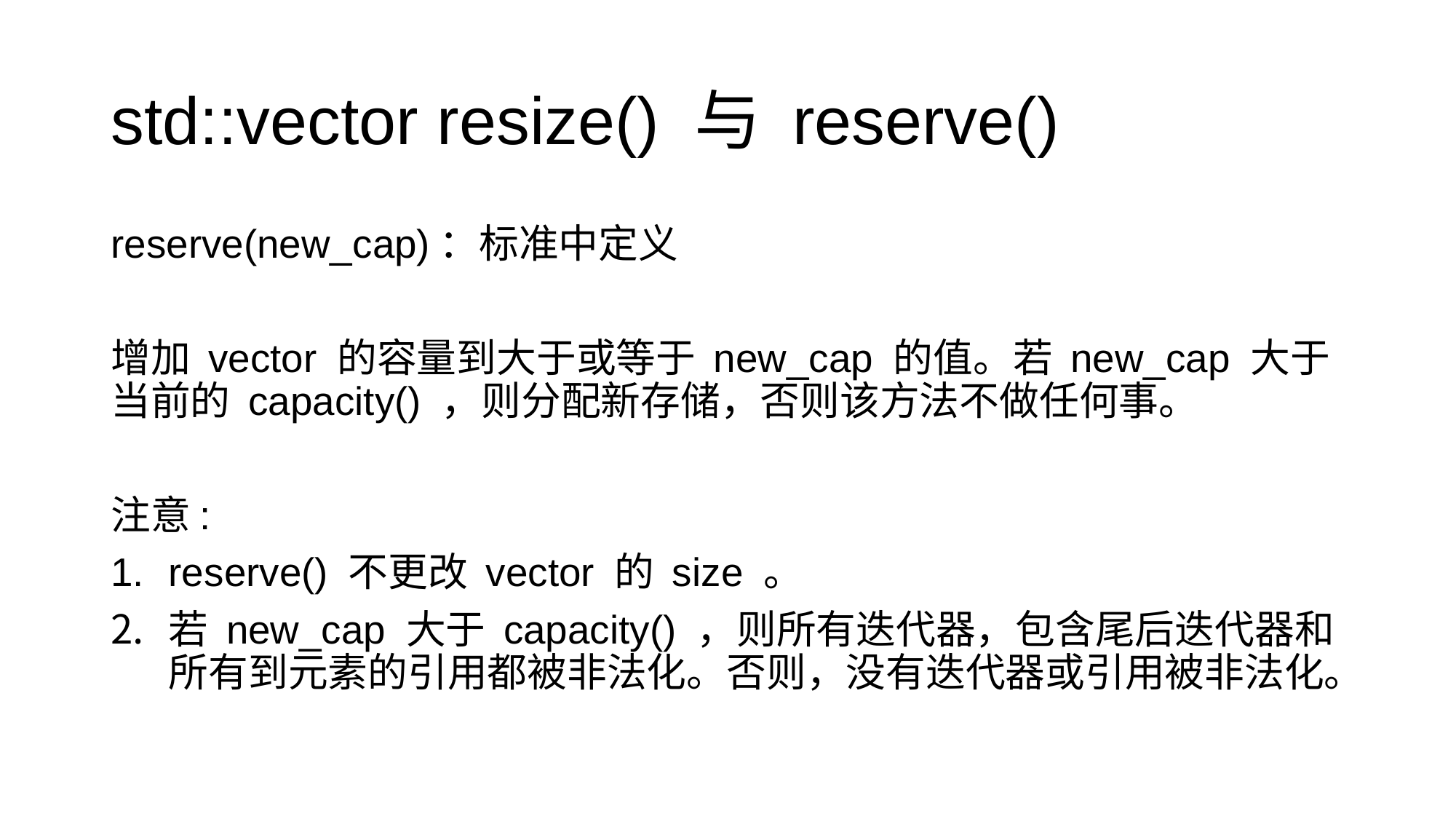

# std::vector resize() 与 reserve()
reserve(new_cap)：标准中定义

增加 vector 的容量到大于或等于 new_cap 的值。若 new_cap 大于当前的 capacity() ，则分配新存储，否则该方法不做任何事。

注意:
reserve() 不更改 vector 的 size 。
若 new_cap 大于 capacity() ，则所有迭代器，包含尾后迭代器和所有到元素的引用都被非法化。否则，没有迭代器或引用被非法化。